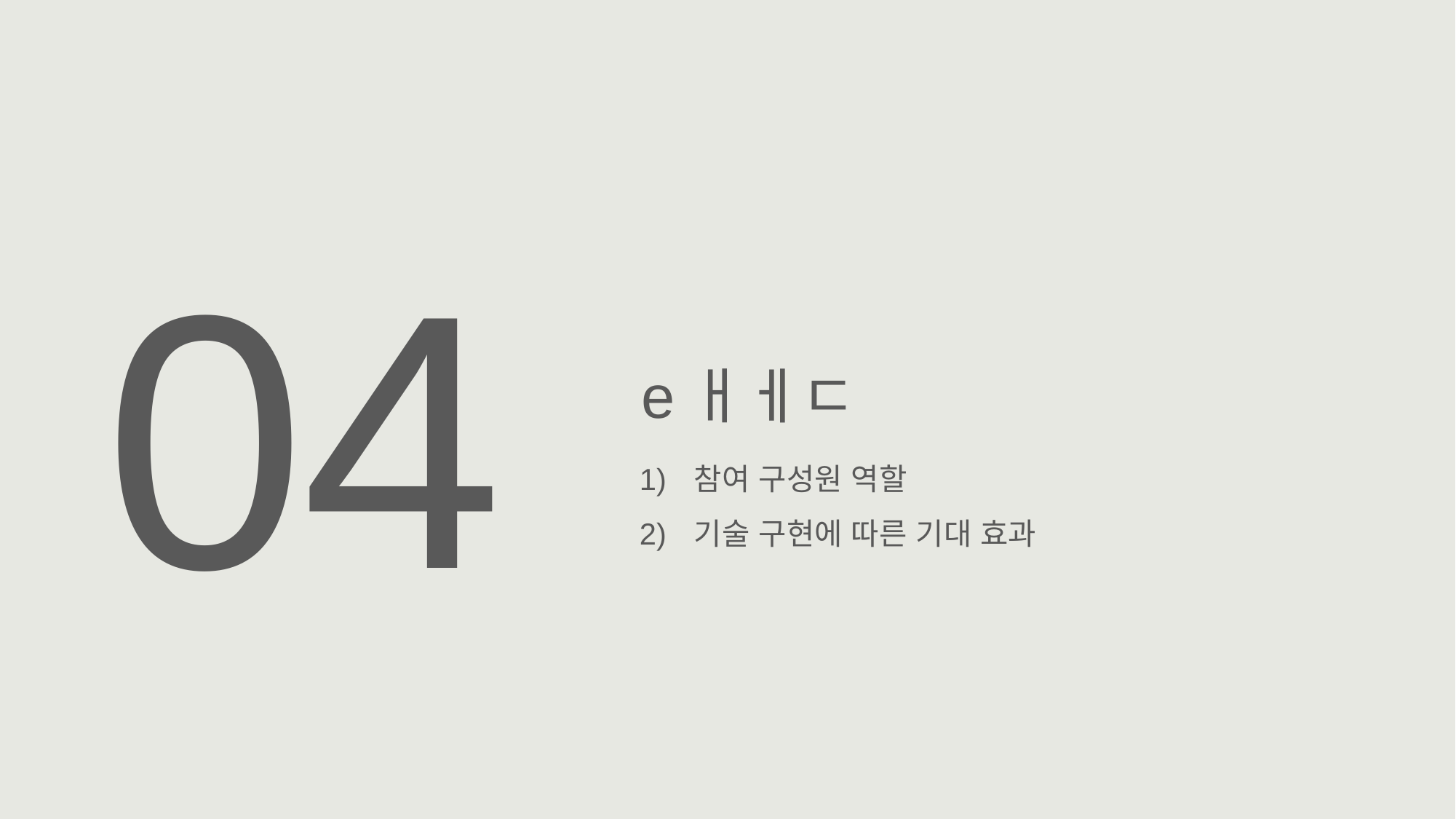

04
eㅐㅔㄷ
참여 구성원 역할
기술 구현에 따른 기대 효과